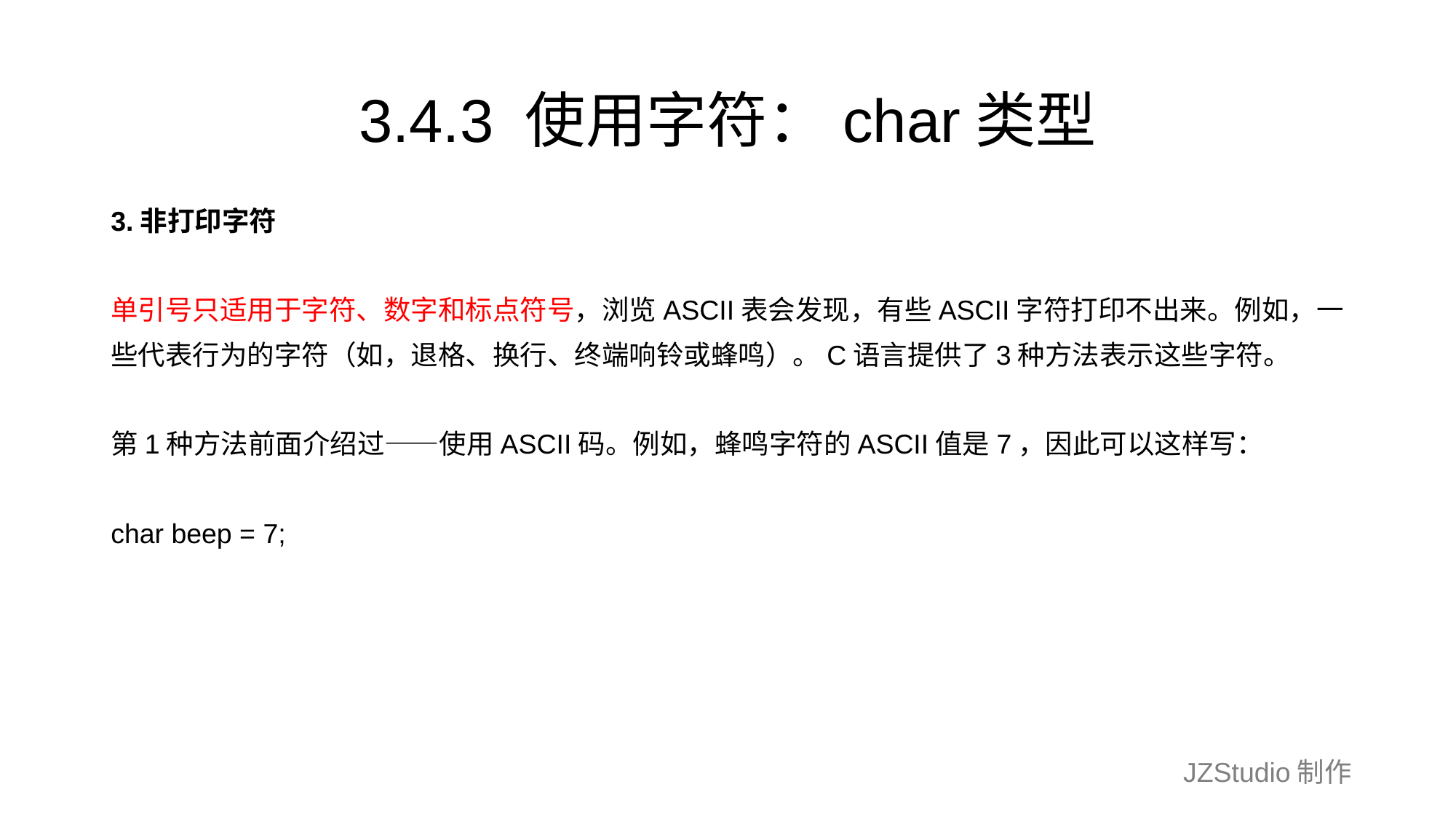

# 3.4.3 使用字符：char类型
3.非打印字符

单引号只适用于字符、数字和标点符号，浏览ASCII表会发现，有些ASCII字符打印不出来。例如，一
些代表行为的字符（如，退格、换行、终端响铃或蜂鸣）。C语言提供了3种方法表示这些字符。

第1种方法前面介绍过——使用ASCII码。例如，蜂鸣字符的ASCII值是7，因此可以这样写：

char beep = 7;